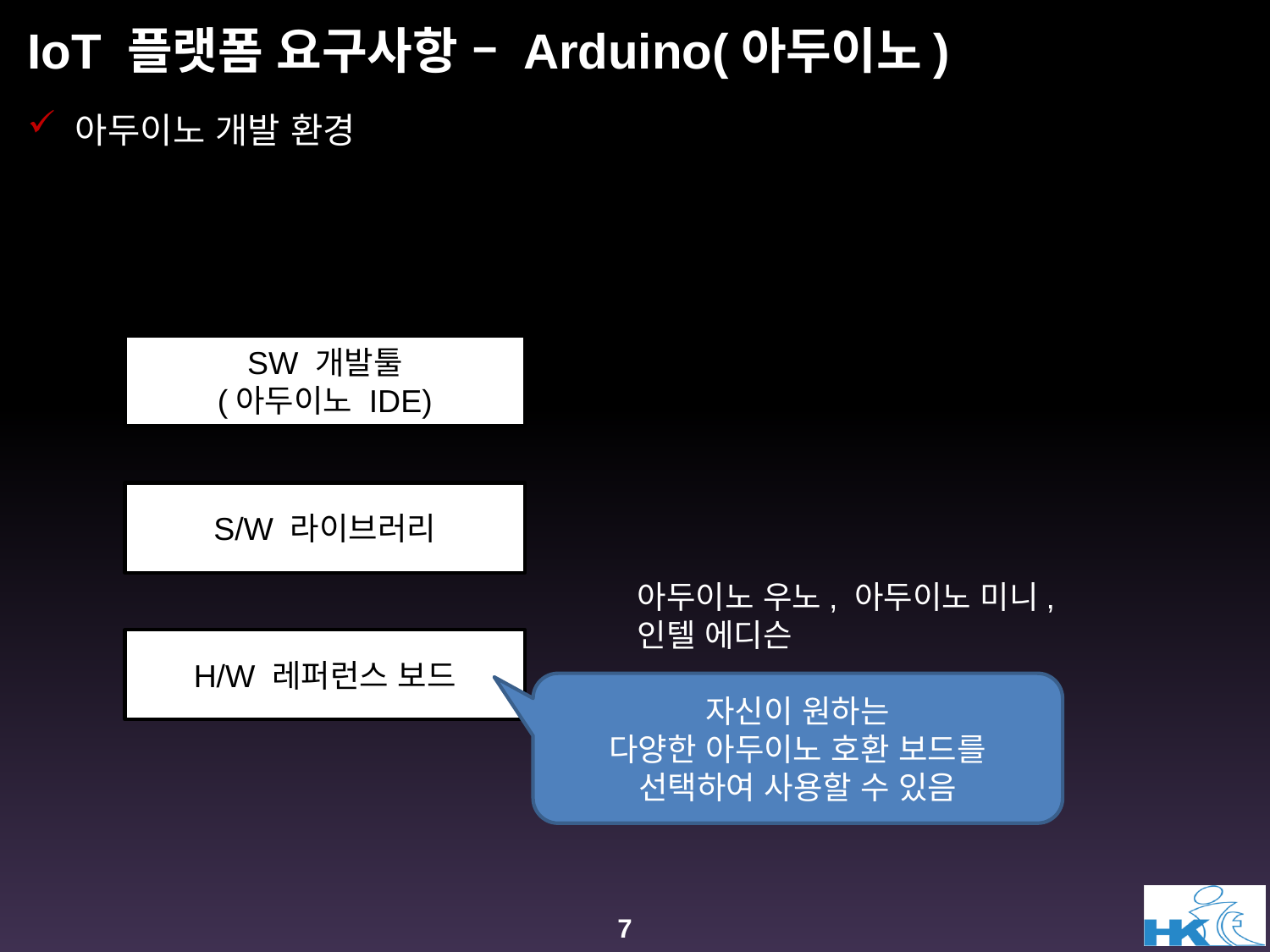

# IoT 플랫폼 요구사항 – Arduino(아두이노)
아두이노 개발 환경

SW 개발툴
(아두이노 IDE)
S/W 라이브러리
아두이노 우노, 아두이노 미니,
인텔 에디슨
H/W 레퍼런스 보드
자신이 원하는
다양한 아두이노 호환 보드를
선택하여 사용할 수 있음
7